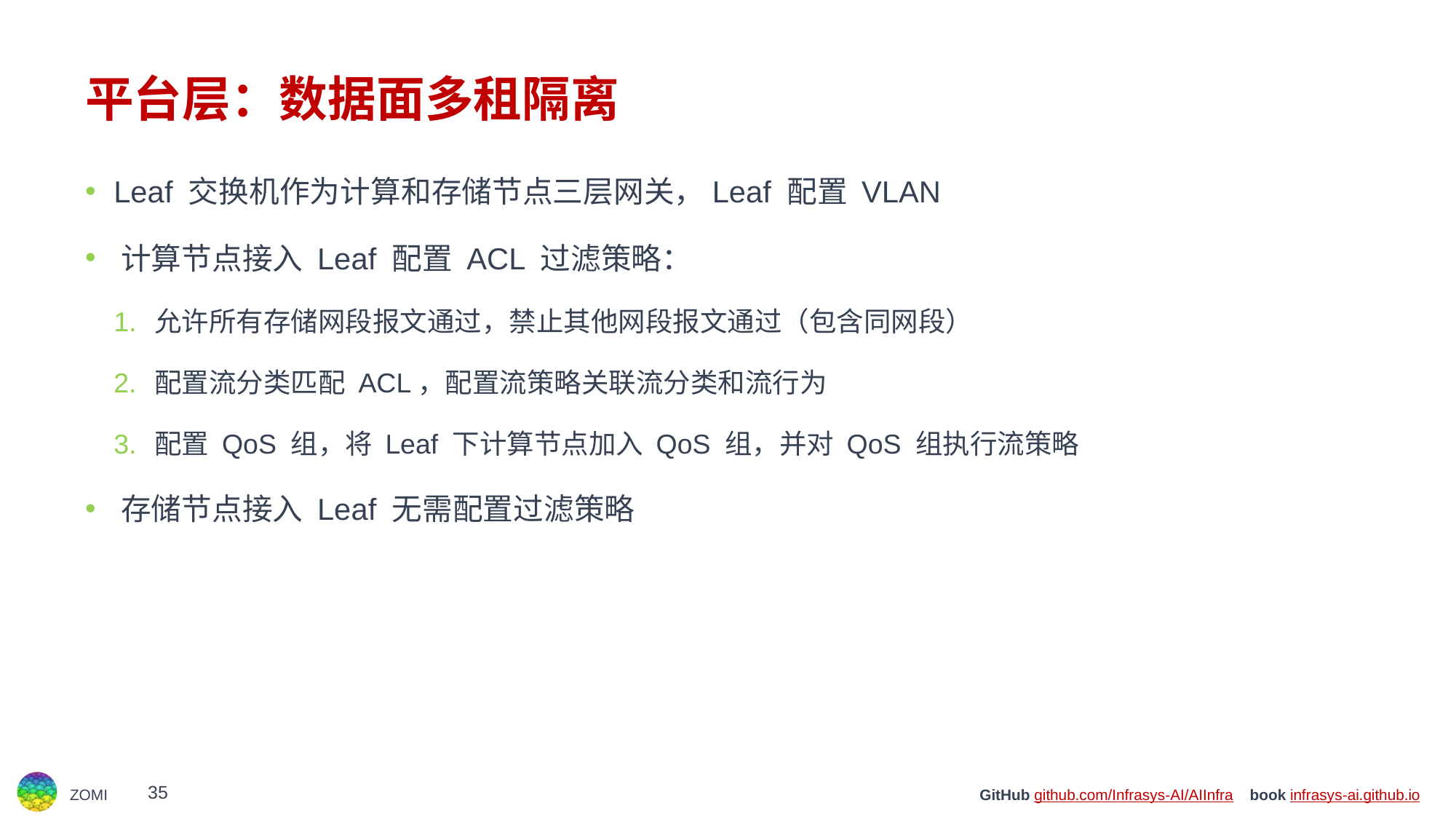

# 平台层：数据面多租隔离
Leaf 交换机作为计算和存储节点三层网关，Leaf 配置 VLAN
﻿﻿计算节点接入 Leaf 配置 ACL 过滤策略：
允许所有存储网段报文通过，禁止其他网段报文通过（包含同网段）
配置流分类匹配 ACL，配置流策略关联流分类和流行为
配置 QoS 组，将 Leaf 下计算节点加入 QoS 组，并对 QoS 组执行流策略
﻿﻿存储节点接入 Leaf 无需配置过滤策略